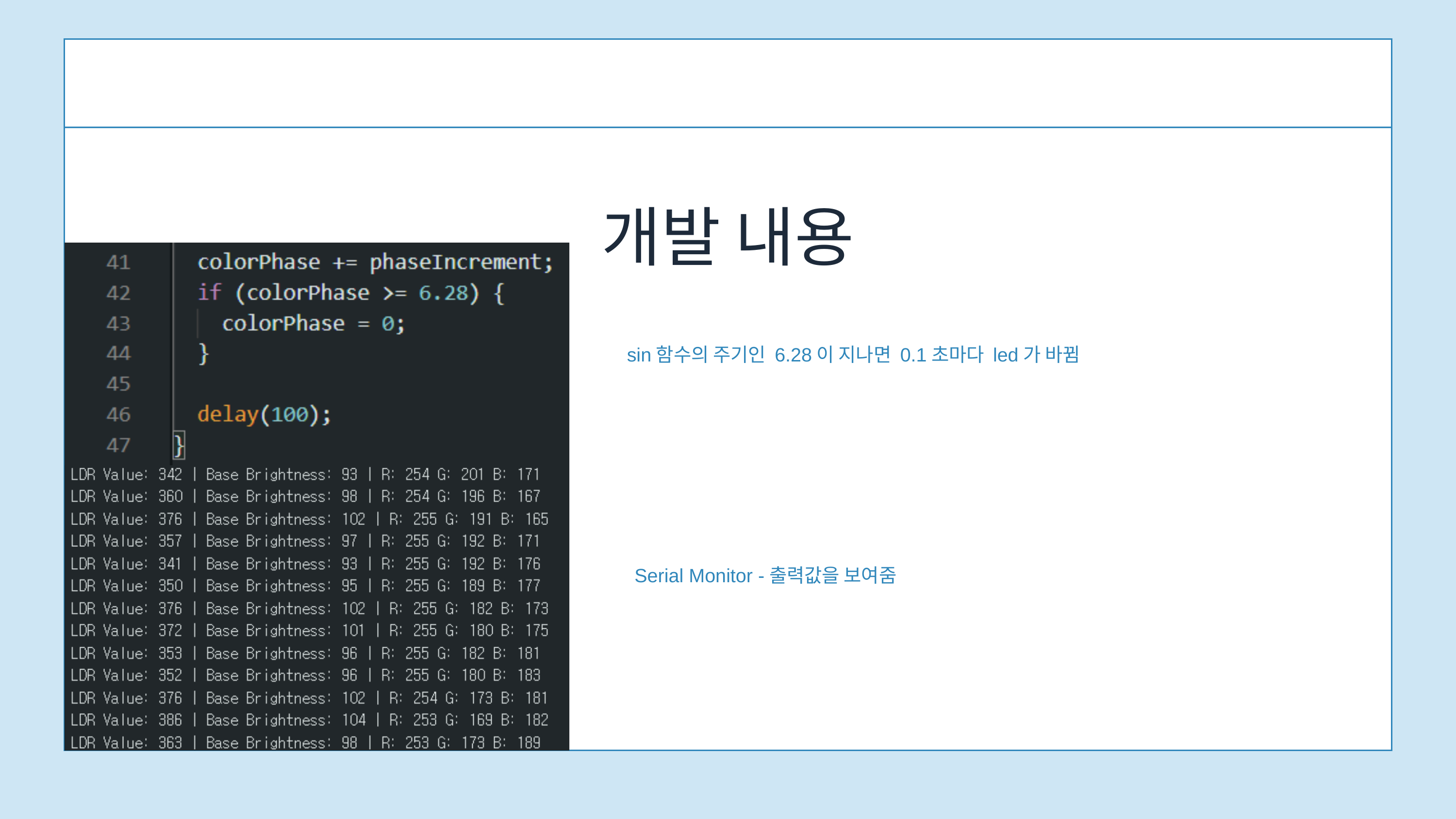

개발 내용

sin함수의 주기인 6.28이 지나면 0.1초마다 led가 바뀜

Serial Monitor -출력값을 보여줌